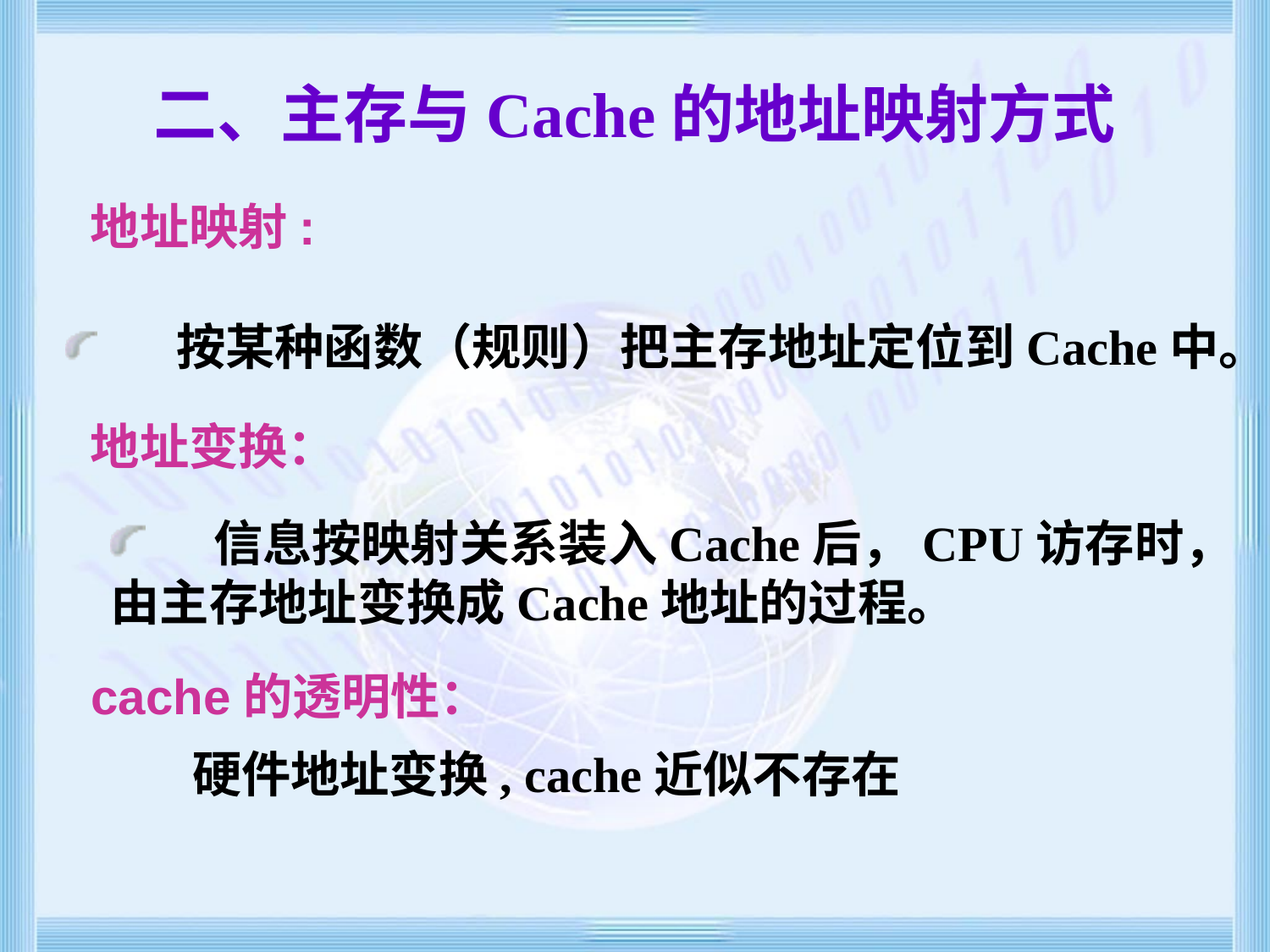

# 二、主存与Cache的地址映射方式
 地址映射:
      按某种函数（规则）把主存地址定位到Cache中。
 地址变换：
     信息按映射关系装入Cache后，CPU访存时，由主存地址变换成Cache地址的过程。
 cache的透明性：
           硬件地址变换, cache近似不存在